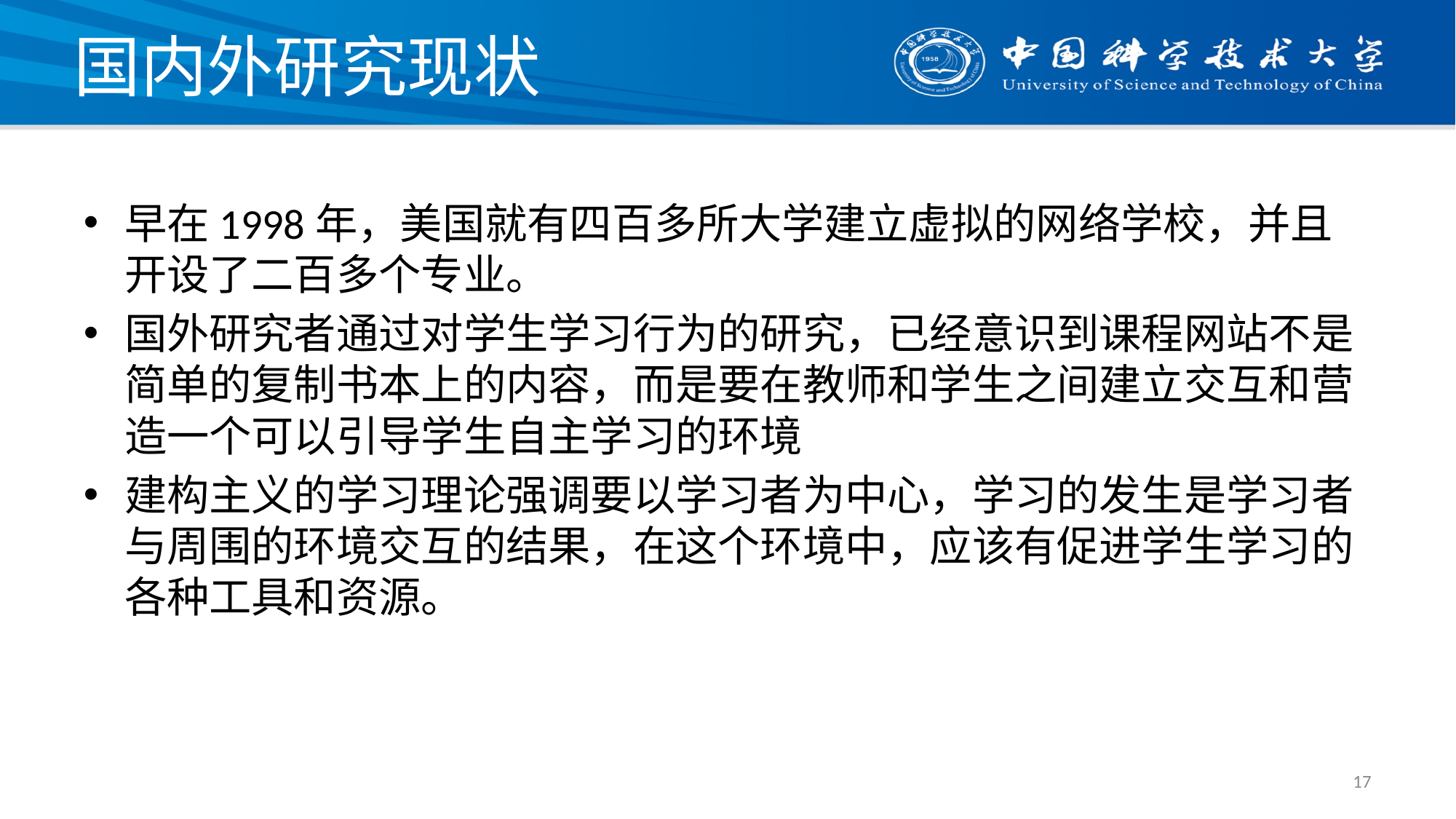

# 国内外研究现状
早在1998年，美国就有四百多所大学建立虚拟的网络学校，并且开设了二百多个专业。
国外研究者通过对学生学习行为的研究，已经意识到课程网站不是简单的复制书本上的内容，而是要在教师和学生之间建立交互和营造一个可以引导学生自主学习的环境
建构主义的学习理论强调要以学习者为中心，学习的发生是学习者与周围的环境交互的结果，在这个环境中，应该有促进学生学习的各种工具和资源。
17